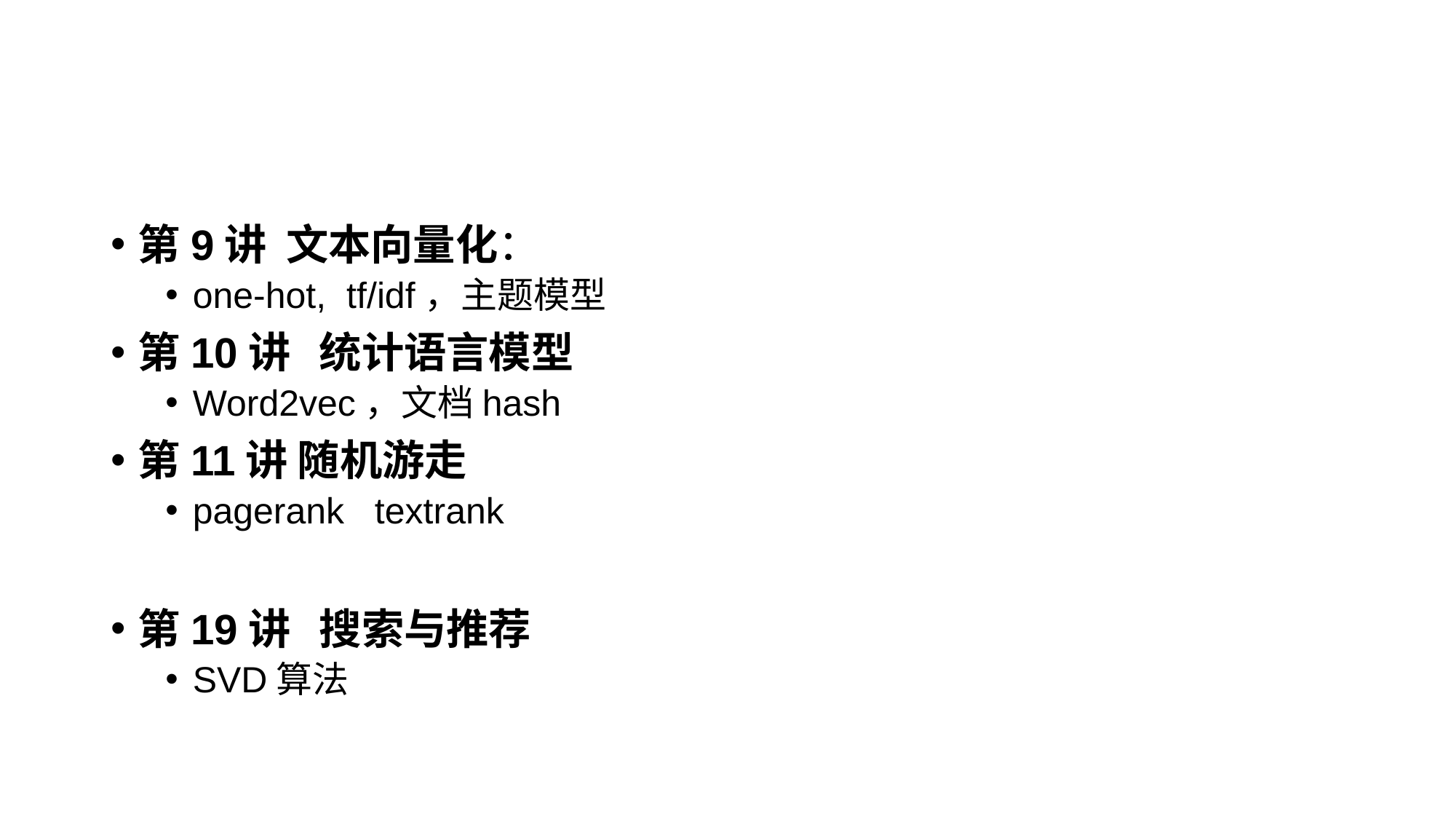

#
第9讲  文本向量化：
one-hot,  tf/idf，主题模型
第10讲   统计语言模型
Word2vec，文档hash
第11讲 随机游走
pagerank   textrank

第19讲   搜索与推荐
SVD算法